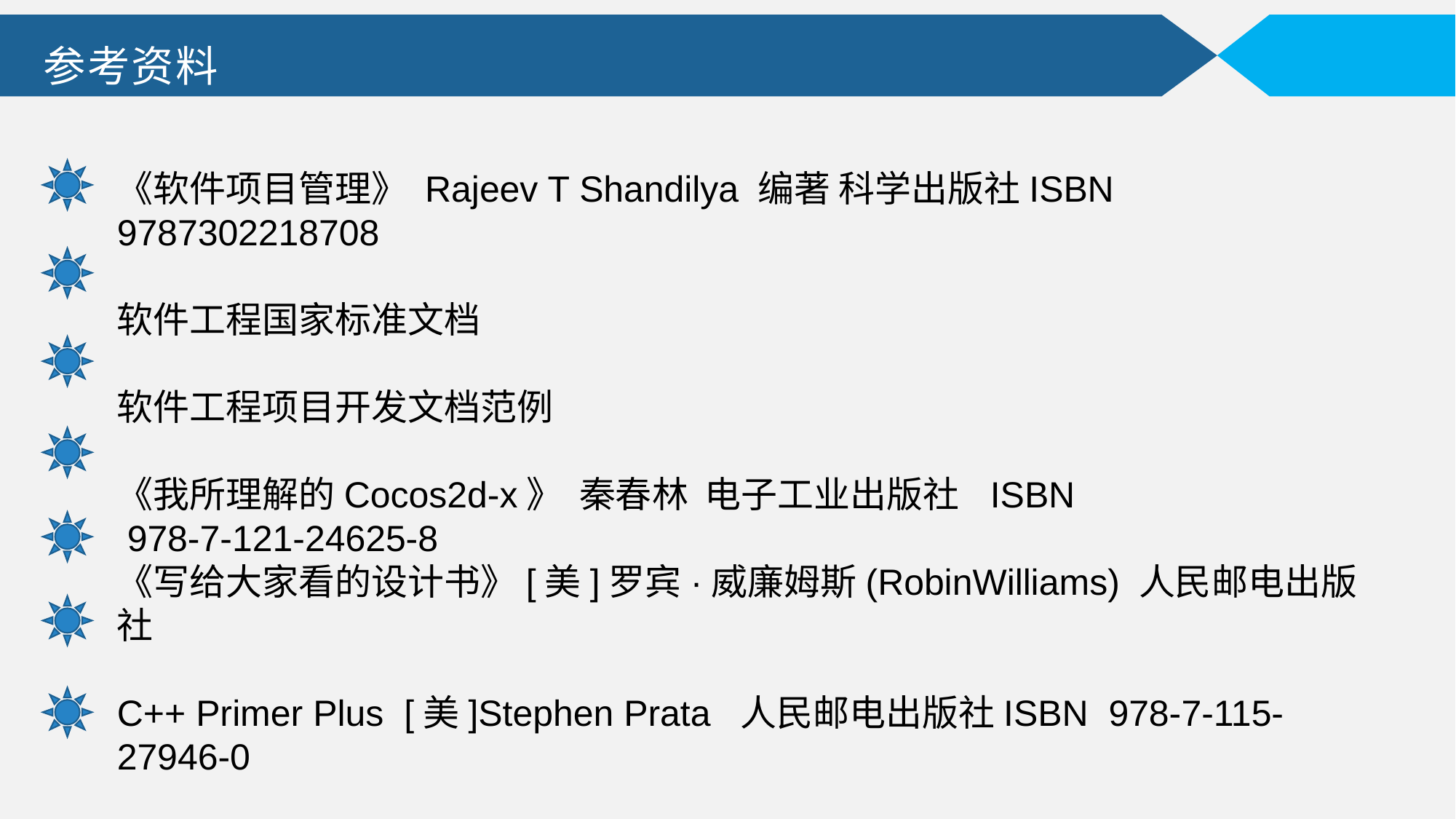

参考资料

《软件项目管理》 Rajeev T Shandilya 编著 科学出版社ISBN 9787302218708

软件工程国家标准文档

软件工程项目开发文档范例

《我所理解的Cocos2d-x》  秦春林  电子工业出版社 	ISBN
 978-7-121-24625-8
《写给大家看的设计书》[美]罗宾·威廉姆斯(RobinWilliams) 人民邮电出版社

C++ Primer Plus  [美]Stephen Prata  人民邮电出版社ISBN  978-7-115-27946-0

《数据库系统概念》Abraham Silberschatz  Henry F.Korth  S.Sudarshan 机械工业出版社		ISBN: 9787111375296